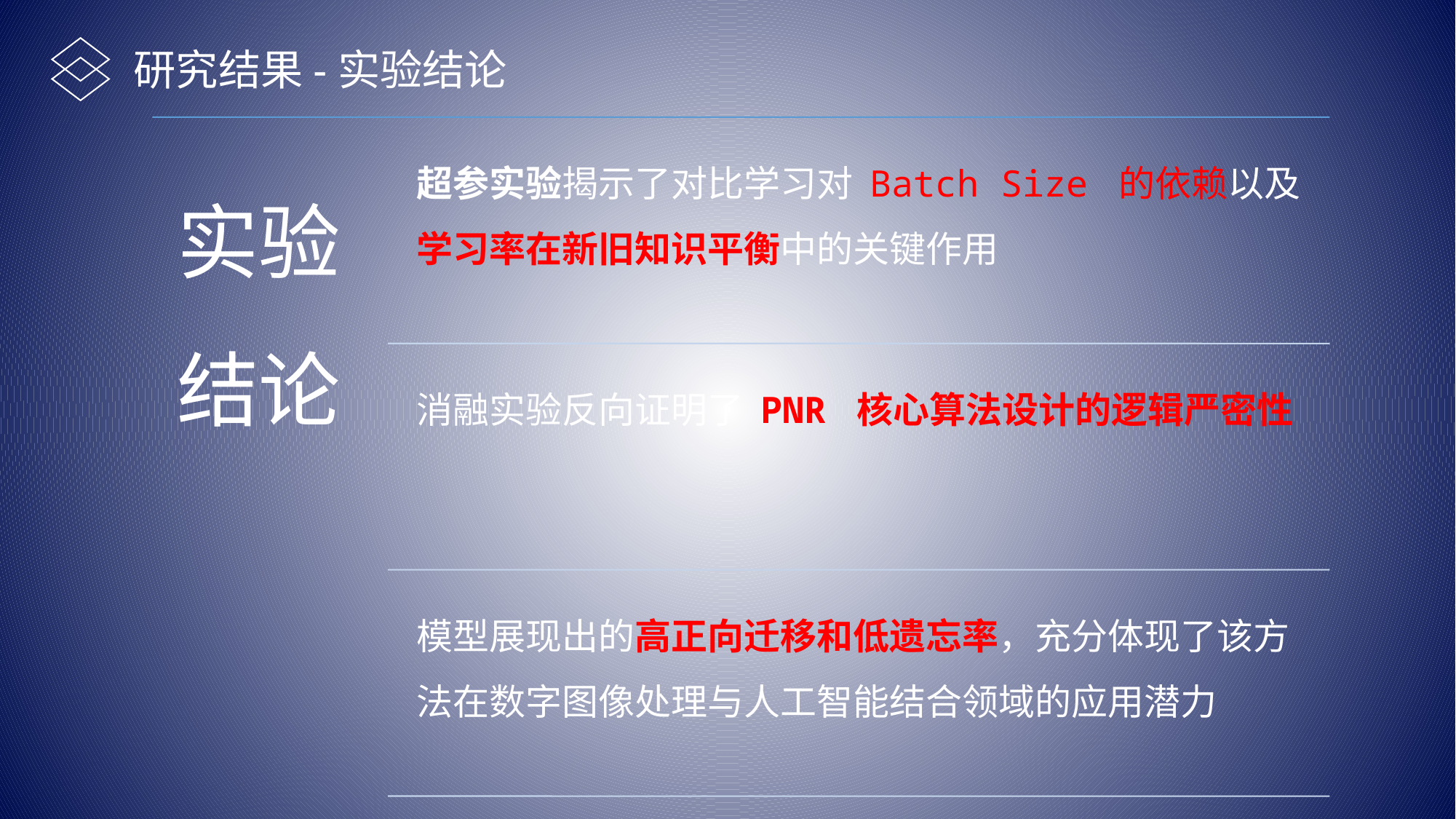

研究结果-实验结论
实验结论
超参实验揭示了对比学习对 Batch Size 的依赖以及学习率在新旧知识平衡中的关键作用
消融实验反向证明了 PNR 核心算法设计的逻辑严密性
模型展现出的高正向迁移和低遗忘率，充分体现了该方法在数字图像处理与人工智能结合领域的应用潜力